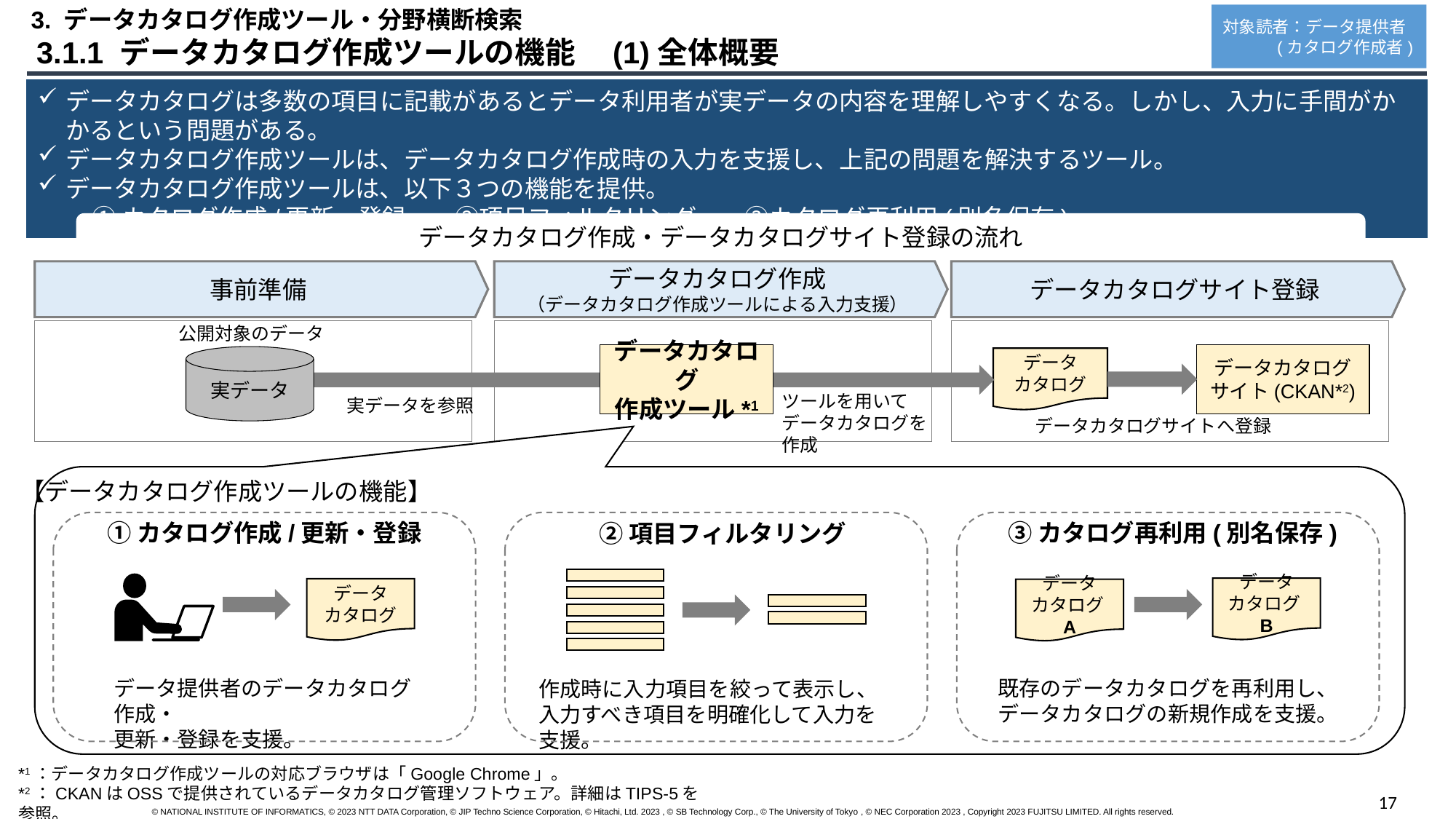

3. データカタログ作成ツール・分野横断検索
対象読者：データ提供者
           (カタログ作成者)
 3.1.1 データカタログ作成ツールの機能　(1)全体概要
データカタログは多数の項目に記載があるとデータ利用者が実データの内容を理解しやすくなる。しかし、入力に手間がかかるという問題がある。
データカタログ作成ツールは、データカタログ作成時の入力を支援し、上記の問題を解決するツール。
データカタログ作成ツールは、以下３つの機能を提供。
①カタログ作成/更新・登録　　②項目フィルタリング　　③カタログ再利用(別名保存)
データカタログ作成・データカタログサイト登録の流れ

データカタログサイト登録
事前準備
データカタログ作成
（データカタログ作成ツールによる入力支援）
公開対象のデータ

データカタログ
作成ツール*1
データカタログ
サイト(CKAN*2)
実データ
データ
カタログ
ツールを用いて
データカタログを作成
実データを参照
データカタログサイトへ登録

【データカタログ作成ツールの機能】
①カタログ作成/更新・登録
③カタログ再利用(別名保存)

②項目フィルタリング

データ
カタログB
データ
カタログA
データ
カタログ
データ提供者のデータカタログ作成・
更新・登録を支援。
既存のデータカタログを再利用し、
データカタログの新規作成を支援。
作成時に入力項目を絞って表示し、
入力すべき項目を明確化して入力を支援。
*1：データカタログ作成ツールの対応ブラウザは「Google Chrome」。
*2：CKANはOSSで提供されているデータカタログ管理ソフトウェア。詳細はTIPS-5を参照。